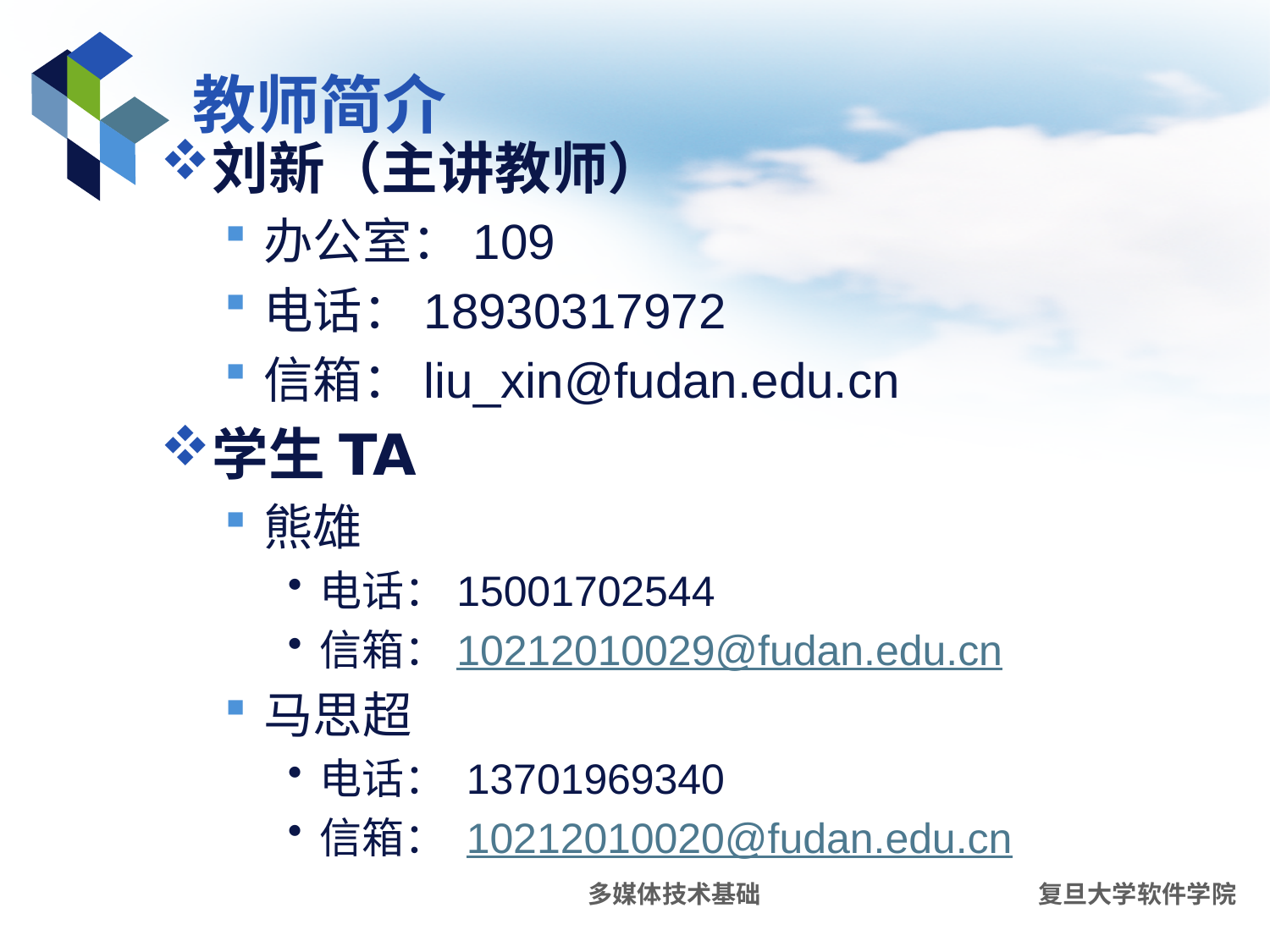

# 教师简介
刘新（主讲教师）
办公室：109
电话：18930317972
信箱：liu_xin@fudan.edu.cn
学生TA
熊雄
电话：15001702544
信箱：10212010029@fudan.edu.cn
马思超
电话： 13701969340
信箱： 10212010020@fudan.edu.cn
多媒体技术基础